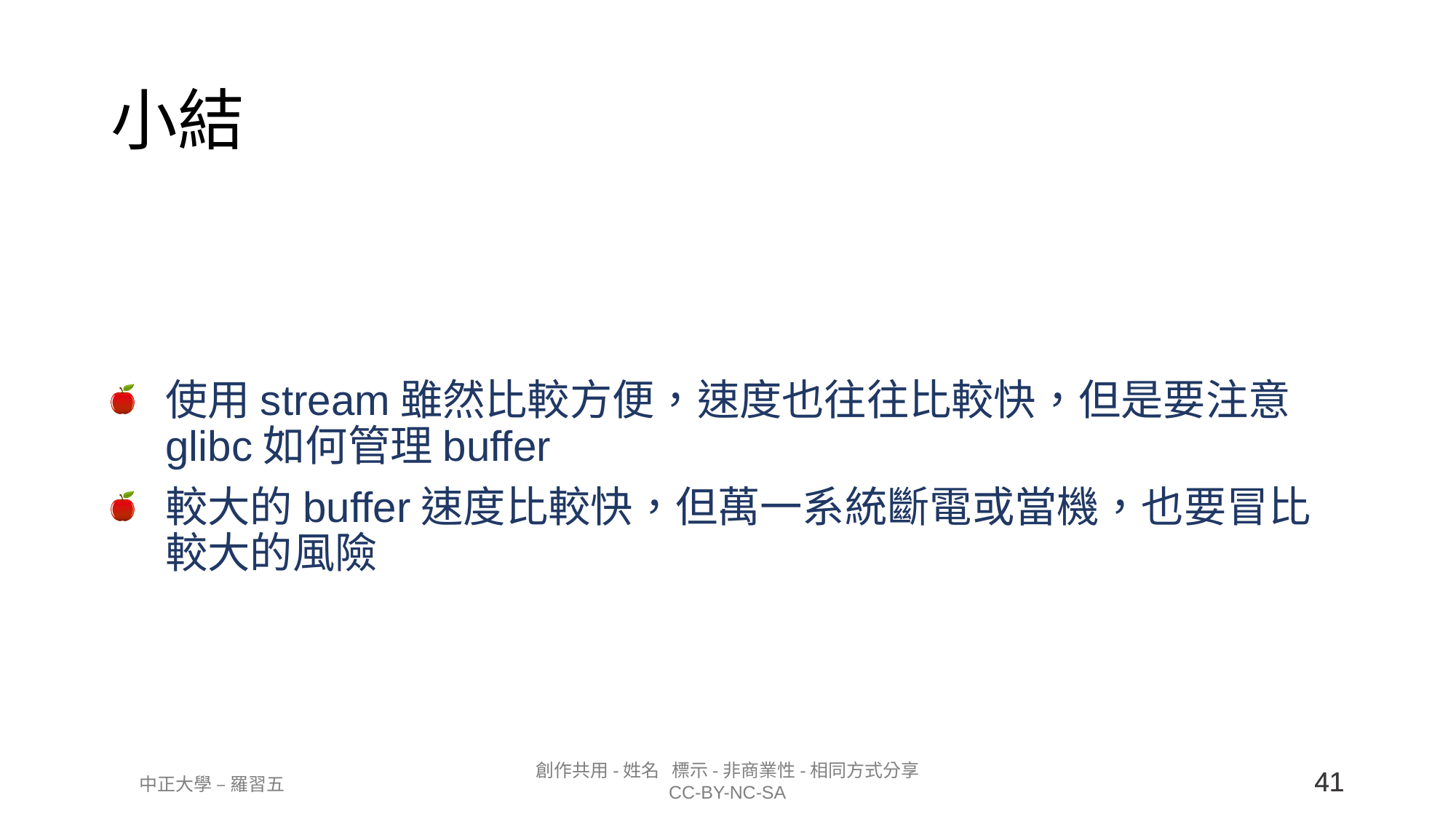

# 小結
使用stream雖然比較方便，速度也往往比較快，但是要注意glibc如何管理buffer
較大的buffer速度比較快，但萬一系統斷電或當機，也要冒比較大的風險